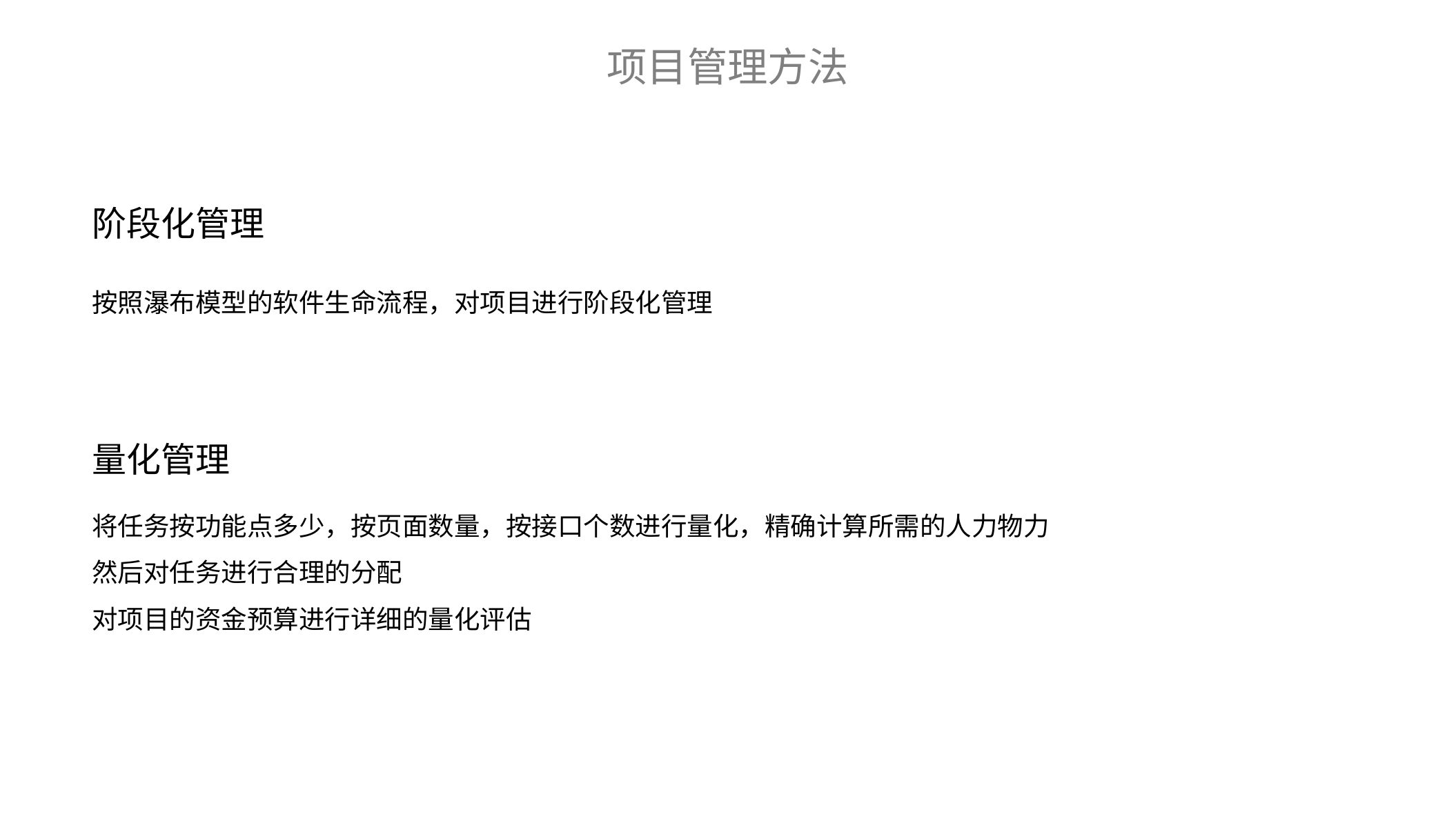

项目管理方法
阶段化管理
按照瀑布模型的软件生命流程，对项目进行阶段化管理
量化管理
将任务按功能点多少，按页面数量，按接口个数进行量化，精确计算所需的人力物力
然后对任务进行合理的分配
对项目的资金预算进行详细的量化评估